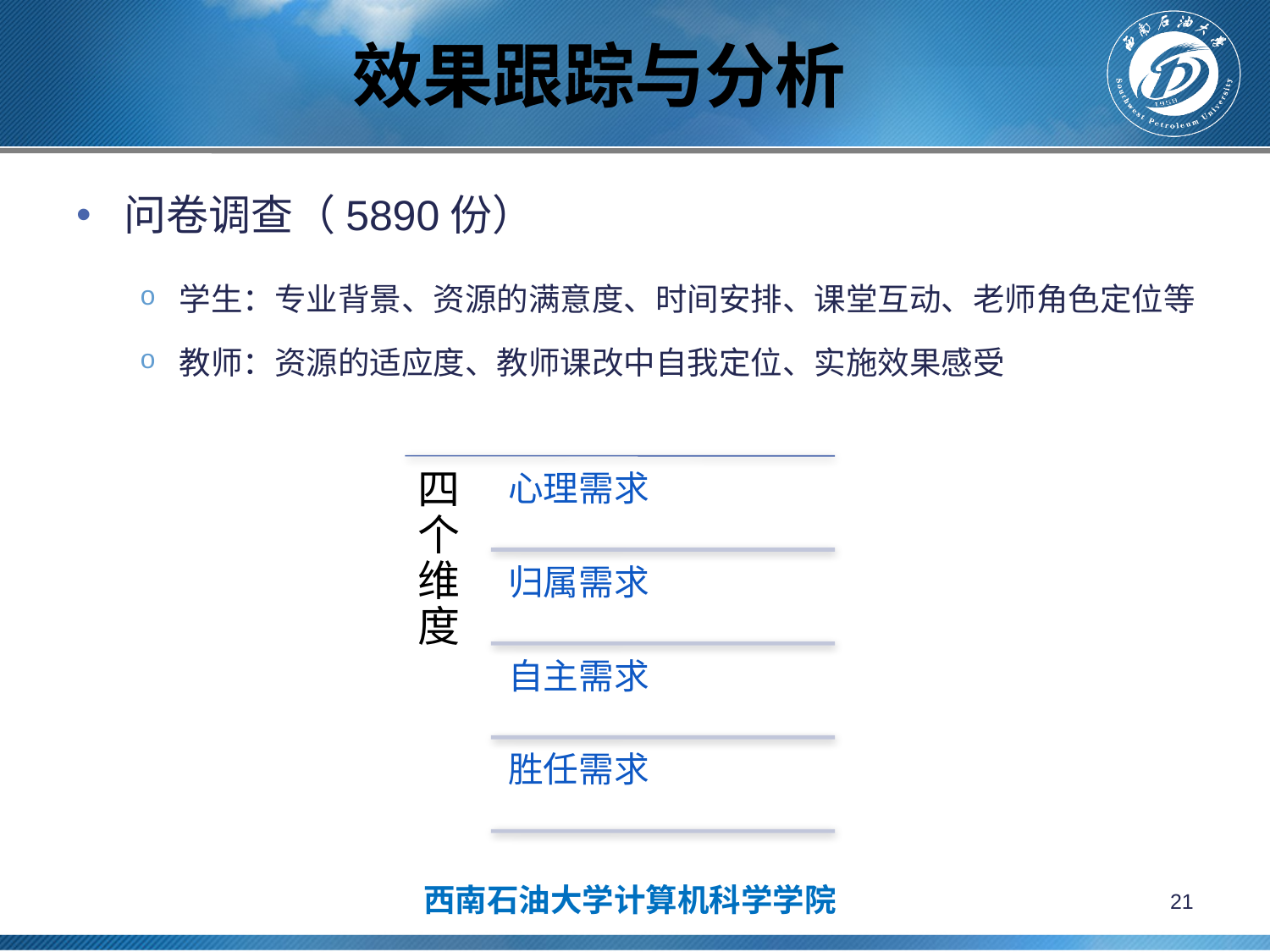

# 效果跟踪与分析
问卷调查（5890份）
学生：专业背景、资源的满意度、时间安排、课堂互动、老师角色定位等
教师：资源的适应度、教师课改中自我定位、实施效果感受
四个维度
心理需求
归属需求
自主需求
胜任需求

21